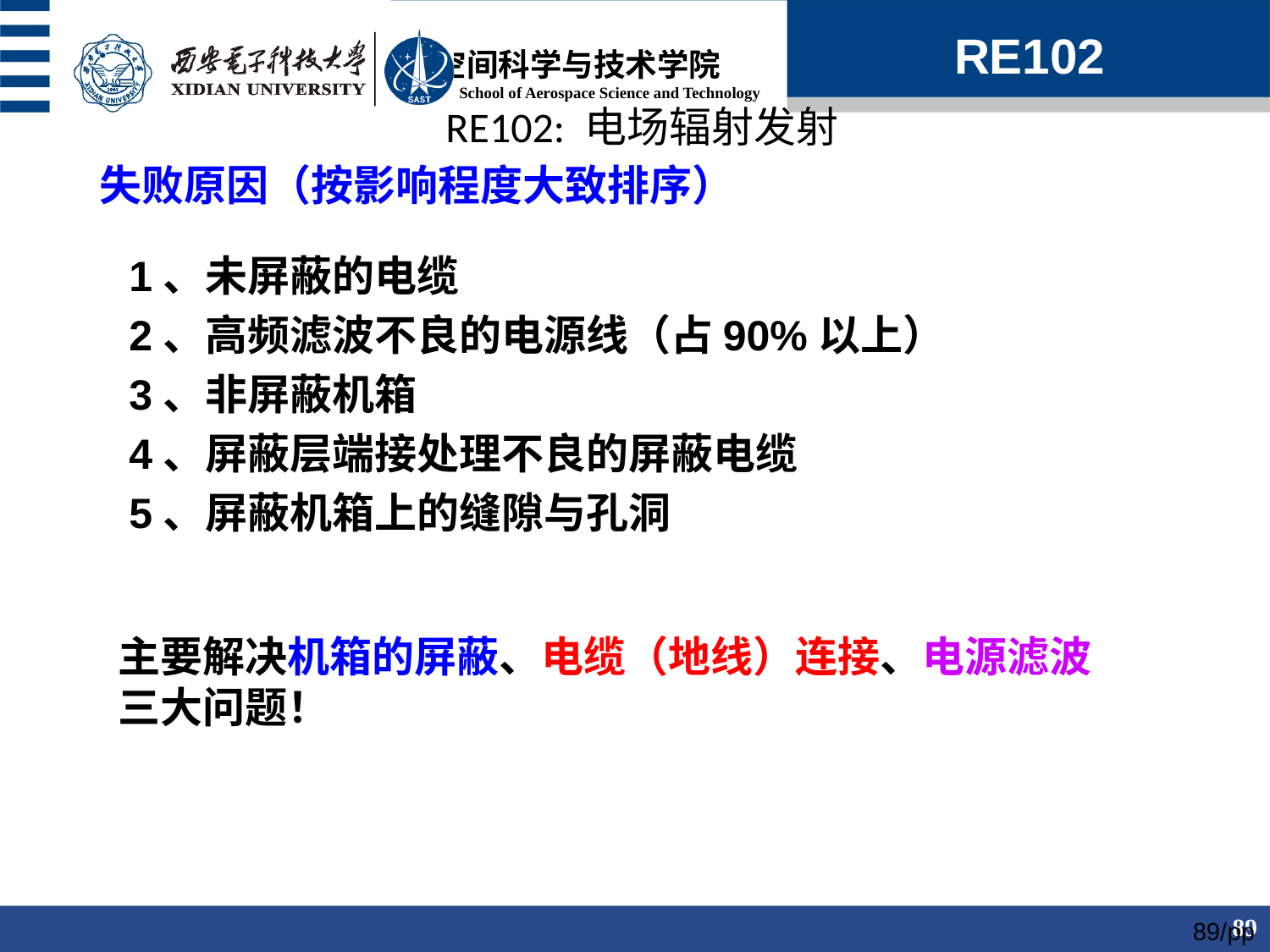

RE102: 电场辐射发射
RE102
失败原因（按影响程度大致排序）

1、未屏蔽的电缆
2、高频滤波不良的电源线（占90%以上）
3、非屏蔽机箱
4、屏蔽层端接处理不良的屏蔽电缆
5、屏蔽机箱上的缝隙与孔洞
主要解决机箱的屏蔽、电缆（地线）连接、电源滤波三大问题！
89/pp